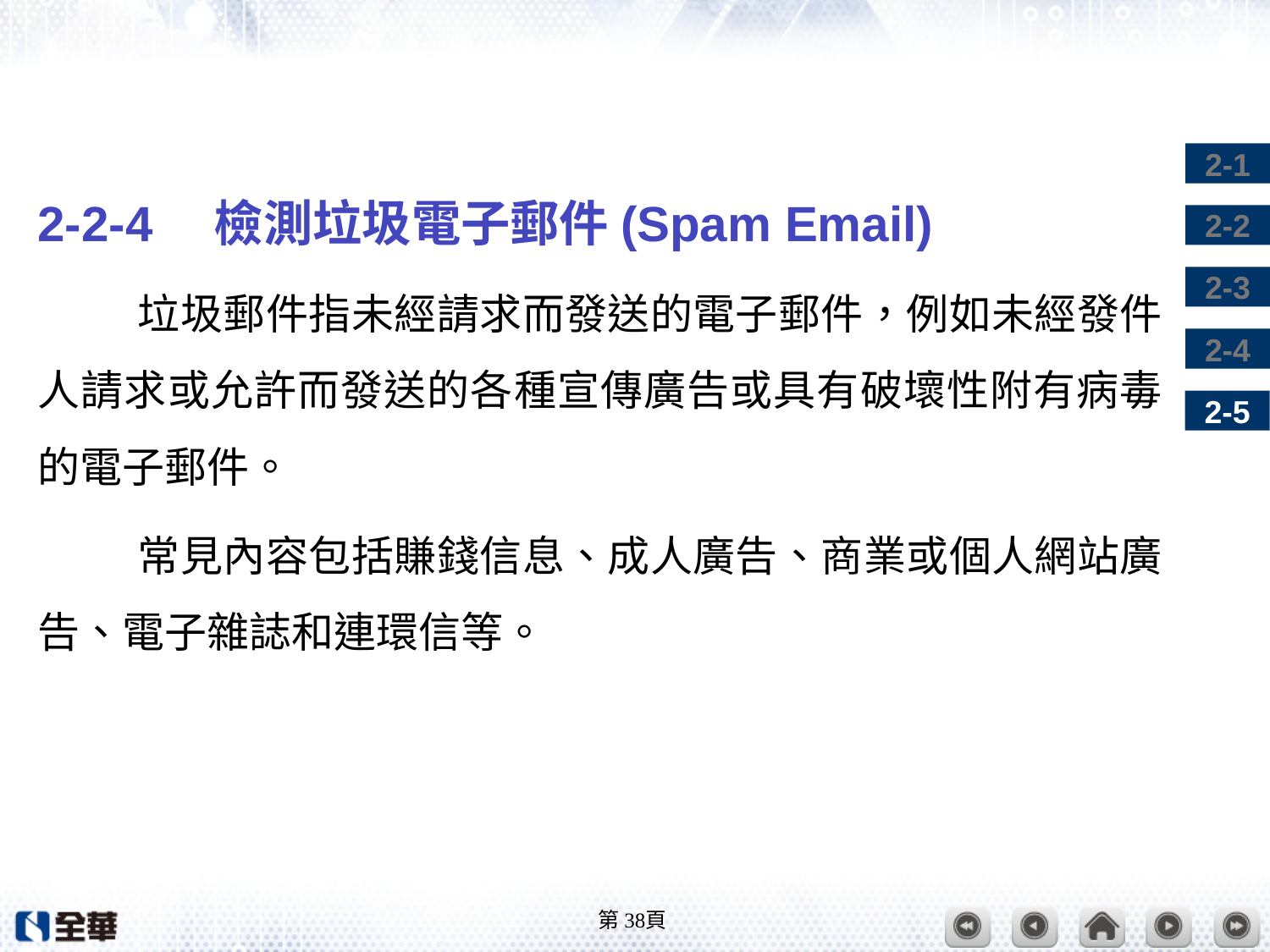

#
2-2-4　檢測垃圾電子郵件(Spam Email)
垃圾郵件指未經請求而發送的電子郵件，例如未經發件人請求或允許而發送的各種宣傳廣告或具有破壞性附有病毒的電子郵件。
常見內容包括賺錢信息、成人廣告、商業或個人網站廣告、電子雜誌和連環信等。